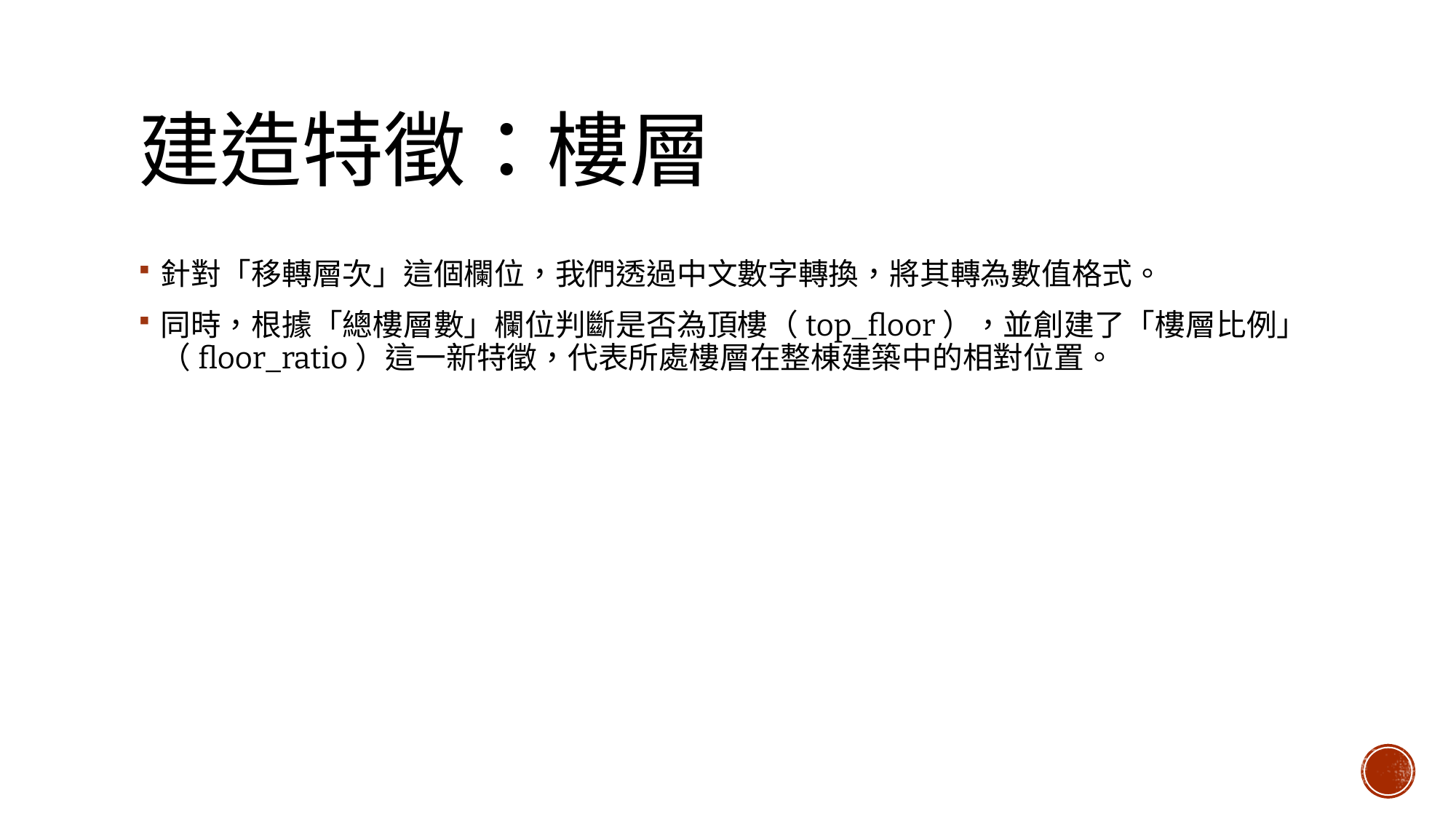

# 建造特徵：樓層
針對「移轉層次」這個欄位，我們透過中文數字轉換，將其轉為數值格式。
同時，根據「總樓層數」欄位判斷是否為頂樓（top_floor），並創建了「樓層比例」（floor_ratio）這一新特徵，代表所處樓層在整棟建築中的相對位置。